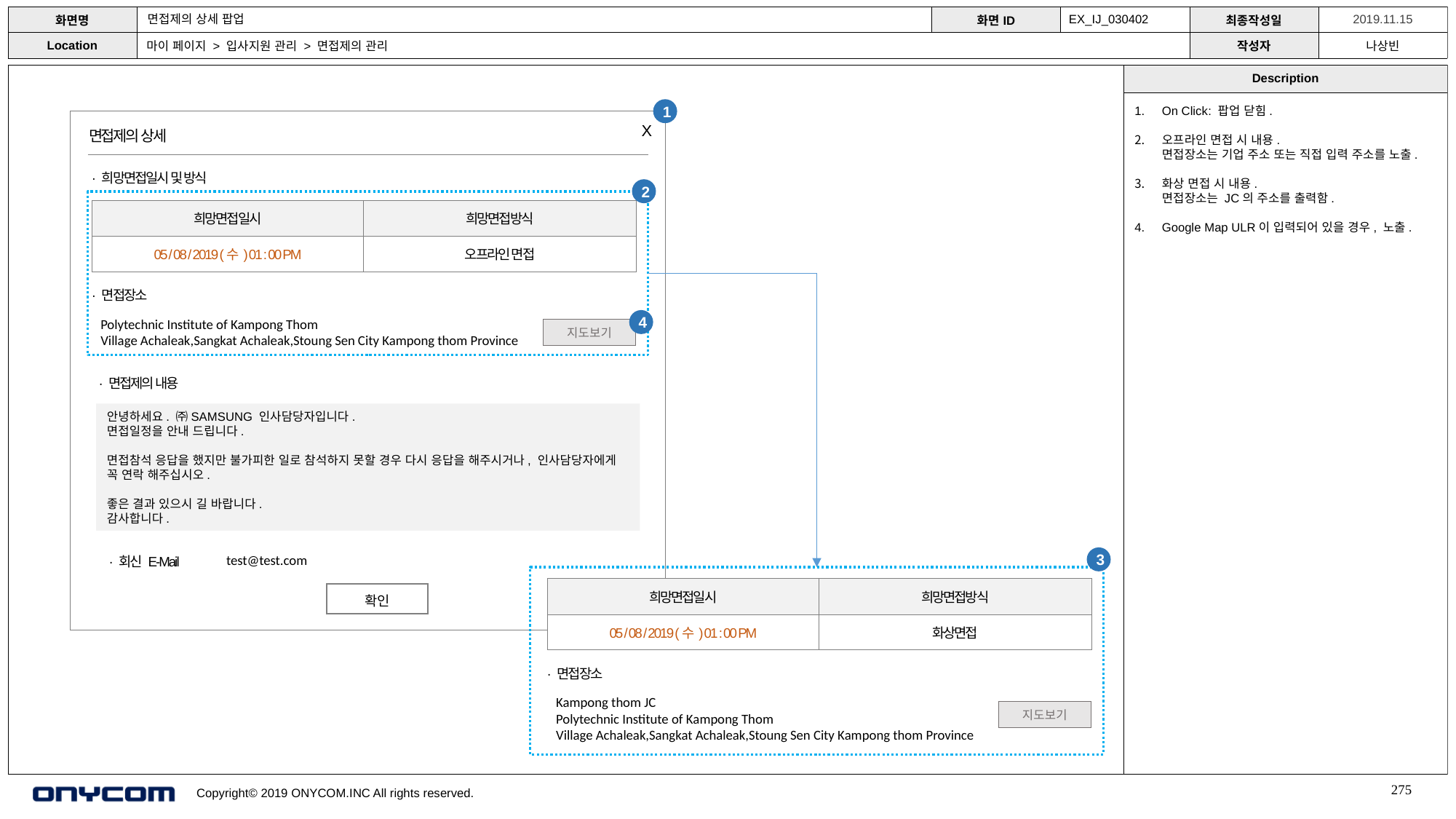

면접제의 상세 팝업
EX_IJ_030402
마이 페이지 > 입사지원 관리 > 면접제의 관리
1
On Click: 팝업 닫힘.

오프라인 면접 시 내용.
면접장소는 기업 주소 또는 직접 입력 주소를 노출.

화상 면접 시 내용.
면접장소는 JC의 주소를 출력함.

Google Map ULR이 입력되어 있을 경우, 노출.

X
면접제의 상세
· 희망면접일시 및 방식
2

| 희망면접일시 | 희망면접방식 |
| --- | --- |
| 05 / 08 / 2019 (수) 01 : 00 PM | 오프라인 면접 |
이력보기
· 면접장소
Polytechnic Institute of Kampong Thom
Village Achaleak,Sangkat Achaleak,Stoung Sen City Kampong thom Province
4
지도보기
· 면접제의 내용
안녕하세요. ㈜SAMSUNG 인사담당자입니다.
면접일정을 안내 드립니다.

면접참석 응답을 했지만 불가피한 일로 참석하지 못할 경우 다시 응답을 해주시거나, 인사담당자에게 꼭 연락 해주십시오.

좋은 결과 있으시 길 바랍니다.
감사합니다.
test@test.com
· 회신 E-Mail
3

| 희망면접일시 | 희망면접방식 |
| --- | --- |
| 05 / 08 / 2019 (수) 01 : 00 PM | 화상면접 |
확인
· 면접장소
Kampong thom JC
Polytechnic Institute of Kampong Thom
Village Achaleak,Sangkat Achaleak,Stoung Sen City Kampong thom Province
지도보기
275